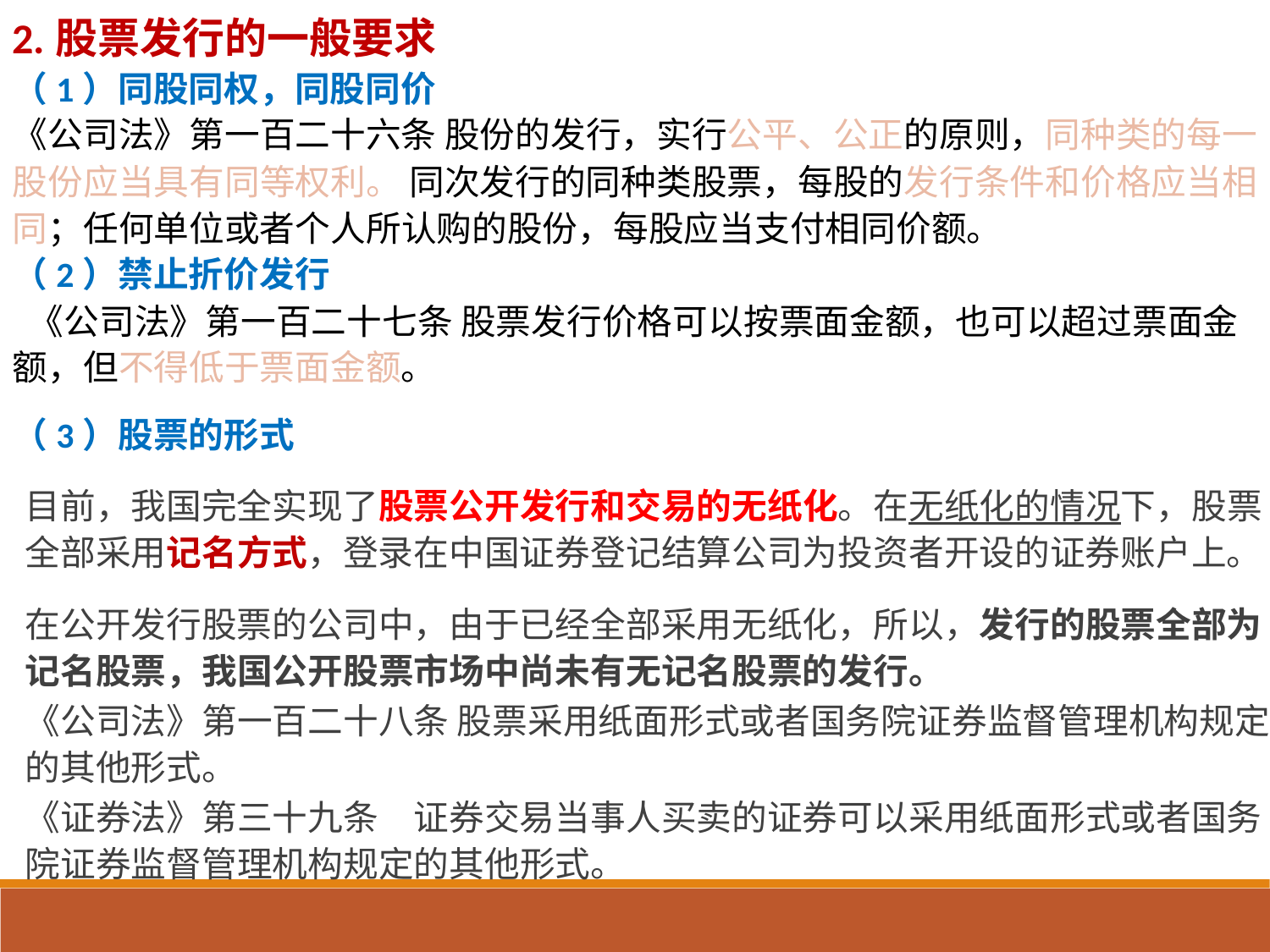

2.股票发行的一般要求
（1）同股同权，同股同价
《公司法》第一百二十六条 股份的发行，实行公平、公正的原则，同种类的每一股份应当具有同等权利。 同次发行的同种类股票，每股的发行条件和价格应当相同；任何单位或者个人所认购的股份，每股应当支付相同价额。
（2）禁止折价发行
 《公司法》第一百二十七条 股票发行价格可以按票面金额，也可以超过票面金额，但不得低于票面金额。
（3）股票的形式
目前，我国完全实现了股票公开发行和交易的无纸化。在无纸化的情况下，股票全部采用记名方式，登录在中国证券登记结算公司为投资者开设的证券账户上。
在公开发行股票的公司中，由于已经全部采用无纸化，所以，发行的股票全部为记名股票，我国公开股票市场中尚未有无记名股票的发行。
《公司法》第一百二十八条 股票采用纸面形式或者国务院证券监督管理机构规定的其他形式。
《证券法》第三十九条　证券交易当事人买卖的证券可以采用纸面形式或者国务院证券监督管理机构规定的其他形式。